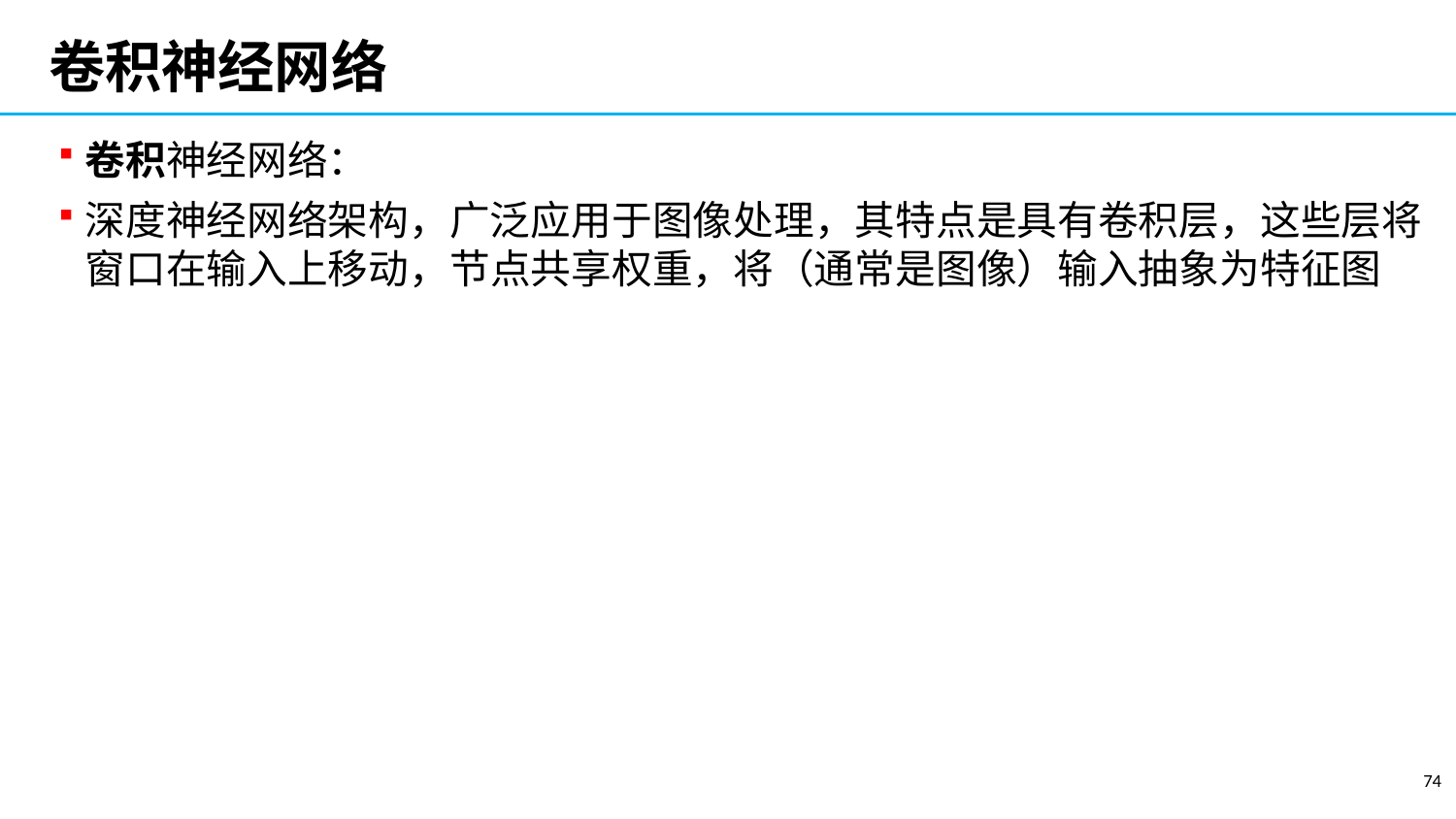

# 卷积神经网络

卷积神经网络：
深度神经网络架构，广泛应用于图像处理，其特点是具有卷积层，这些层将窗口在输入上移动，节点共享权重，将（通常是图像）输入抽象为特征图
74